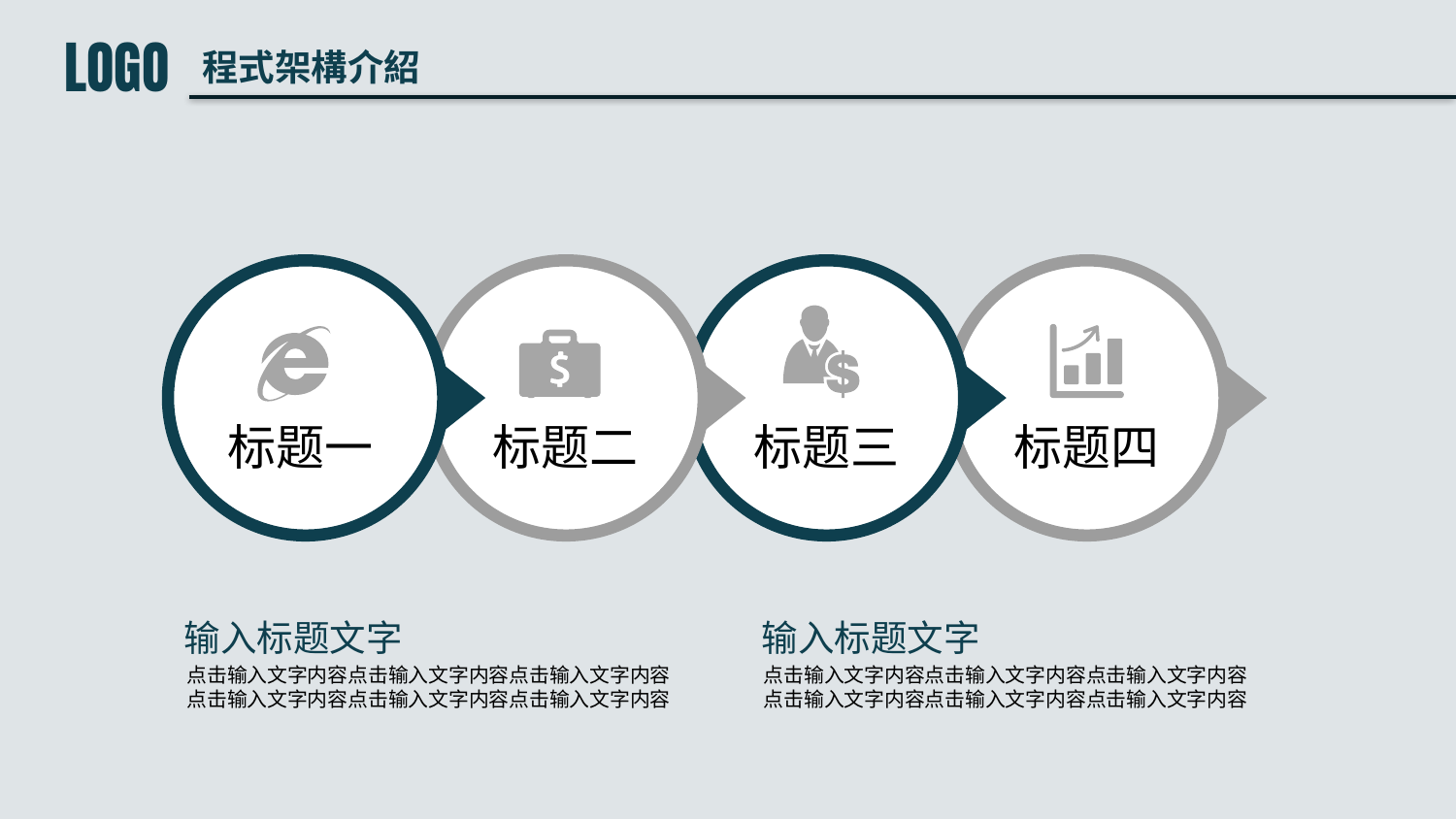

标题一

标题二

标题三

标题四
输入标题文字
输入标题文字
点击输入文字内容点击输入文字内容点击输入文字内容
点击输入文字内容点击输入文字内容点击输入文字内容
点击输入文字内容点击输入文字内容点击输入文字内容
点击输入文字内容点击输入文字内容点击输入文字内容